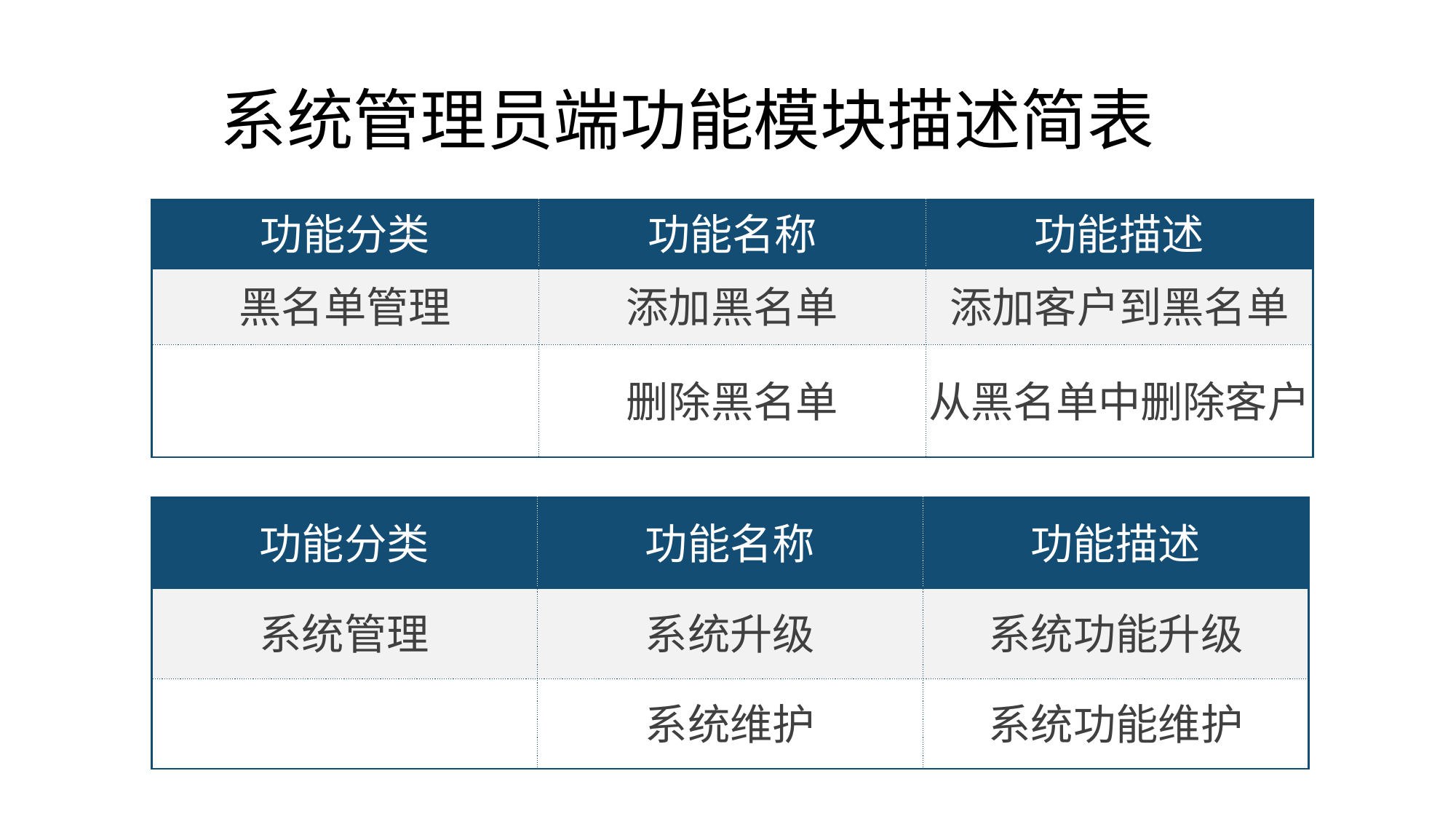

# 系统管理员端功能模块描述简表
| 功能分类 | 功能名称 | 功能描述 |
| --- | --- | --- |
| 黑名单管理 | 添加黑名单 | 添加客户到黑名单 |
|  | 删除黑名单 | 从黑名单中删除客户 |
| 功能分类 | 功能名称 | 功能描述 |
| --- | --- | --- |
| 系统管理 | 系统升级 | 系统功能升级 |
|  | 系统维护 | 系统功能维护 |